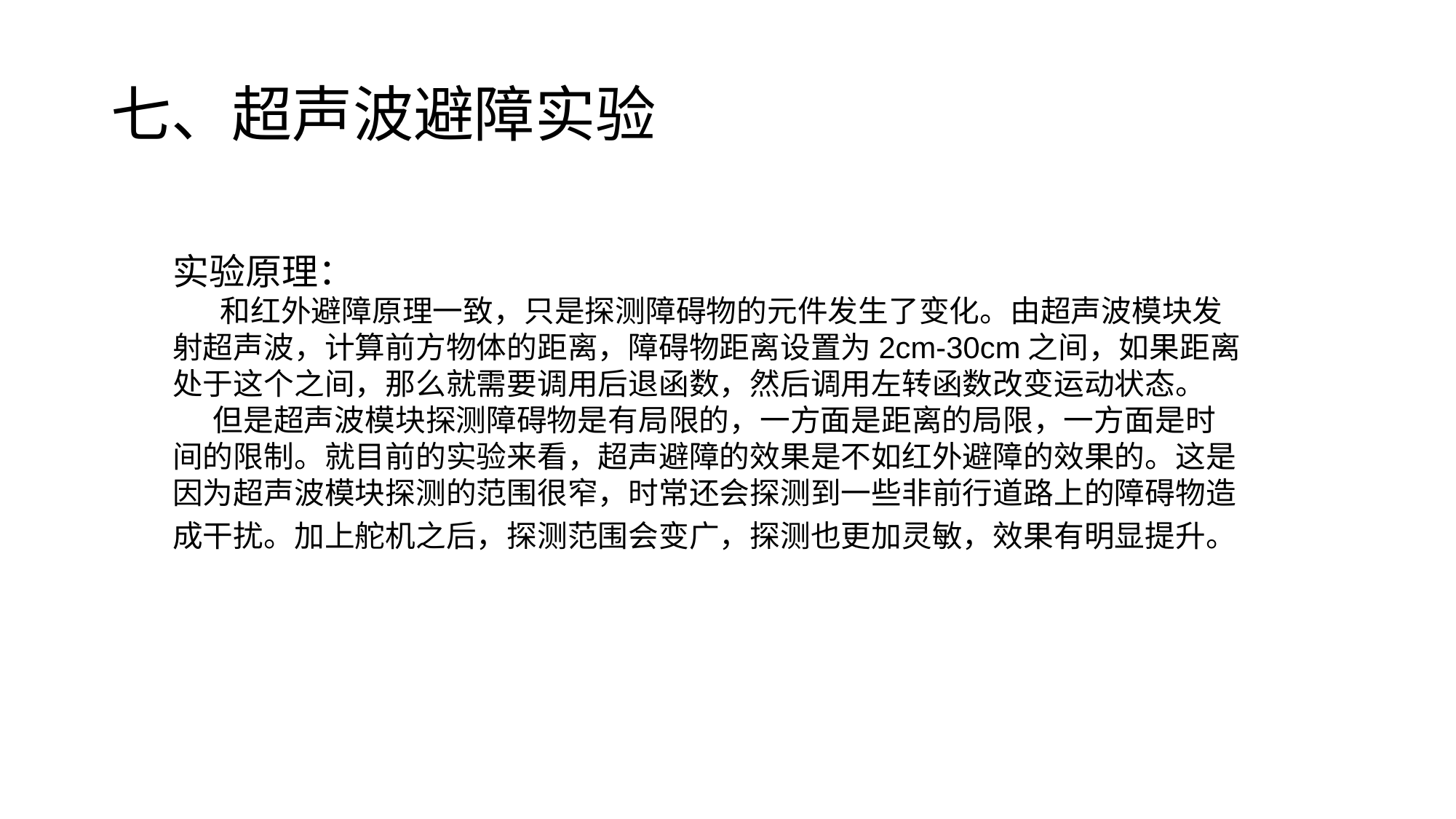

# 七、超声波避障实验
实验原理：
      和红外避障原理一致，只是探测障碍物的元件发生了变化。由超声波模块发射超声波，计算前方物体的距离，障碍物距离设置为2cm-30cm之间，如果距离处于这个之间，那么就需要调用后退函数，然后调用左转函数改变运动状态。
      但是超声波模块探测障碍物是有局限的，一方面是距离的局限，一方面是时间的限制。就目前的实验来看，超声避障的效果是不如红外避障的效果的。这是因为超声波模块探测的范围很窄，时常还会探测到一些非前行道路上的障碍物造成干扰。加上舵机之后，探测范围会变广，探测也更加灵敏，效果有明显提升。